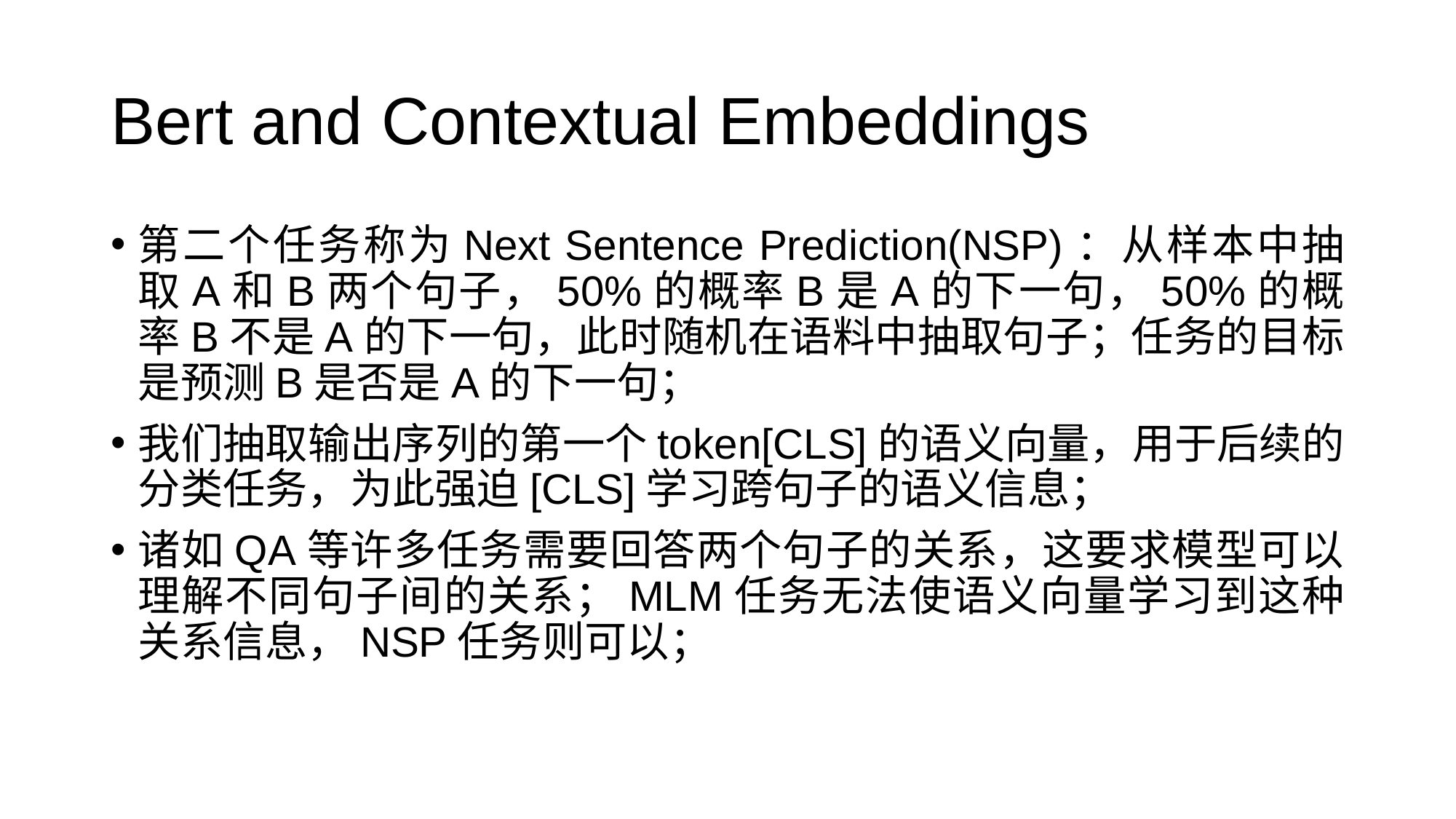

# Bert and Contextual Embeddings
第二个任务称为Next Sentence Prediction(NSP)：从样本中抽取A和B两个句子，50%的概率B是A的下一句，50%的概率B不是A的下一句，此时随机在语料中抽取句子；任务的目标是预测B是否是A的下一句；
我们抽取输出序列的第一个token[CLS]的语义向量，用于后续的分类任务，为此强迫[CLS]学习跨句子的语义信息；
诸如QA等许多任务需要回答两个句子的关系，这要求模型可以理解不同句子间的关系；MLM任务无法使语义向量学习到这种关系信息，NSP任务则可以；